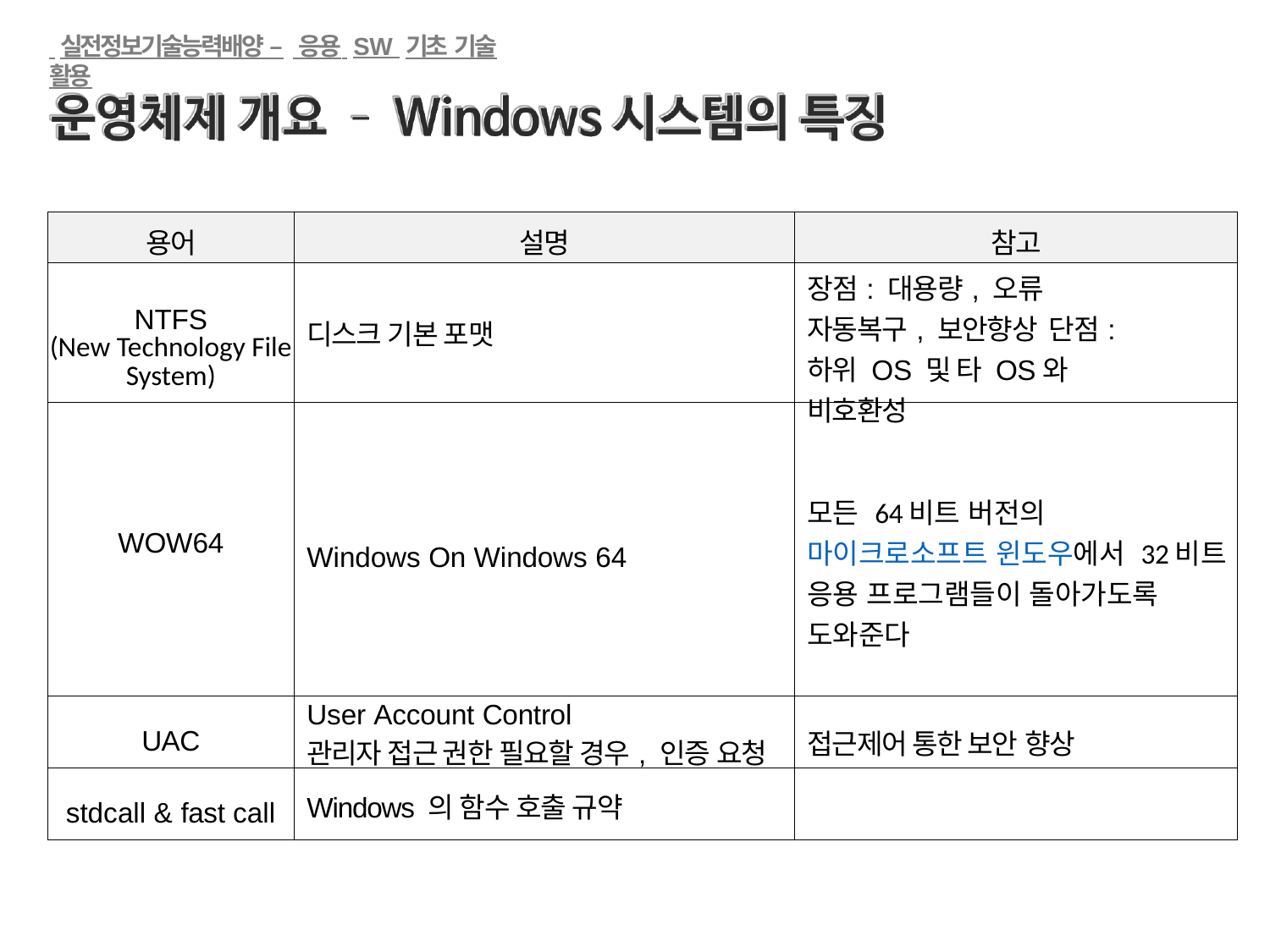

실전정보기술능력배양 – 응용 SW 기초 기술 활용

| 용어 | 설명 | 참고 |
| --- | --- | --- |
| NTFS (New Technology File System) | 디스크 기본 포맷 | 장점: 대용량, 오류 자동복구, 보안향상 단점: 하위 OS 및 타 OS와 비호환성 |
| WOW64 | Windows On Windows 64 | 모든 64비트 버전의 마이크로소프트 윈도우에서 32비트 응용 프로그램들이 돌아가도록 도와준다 |
| UAC | User Account Control 관리자 접근 권한 필요할 경우, 인증 요청 | 접근제어 통한 보안 향상 |
| stdcall & fast call | Windows 의 함수 호출 규약 |  |